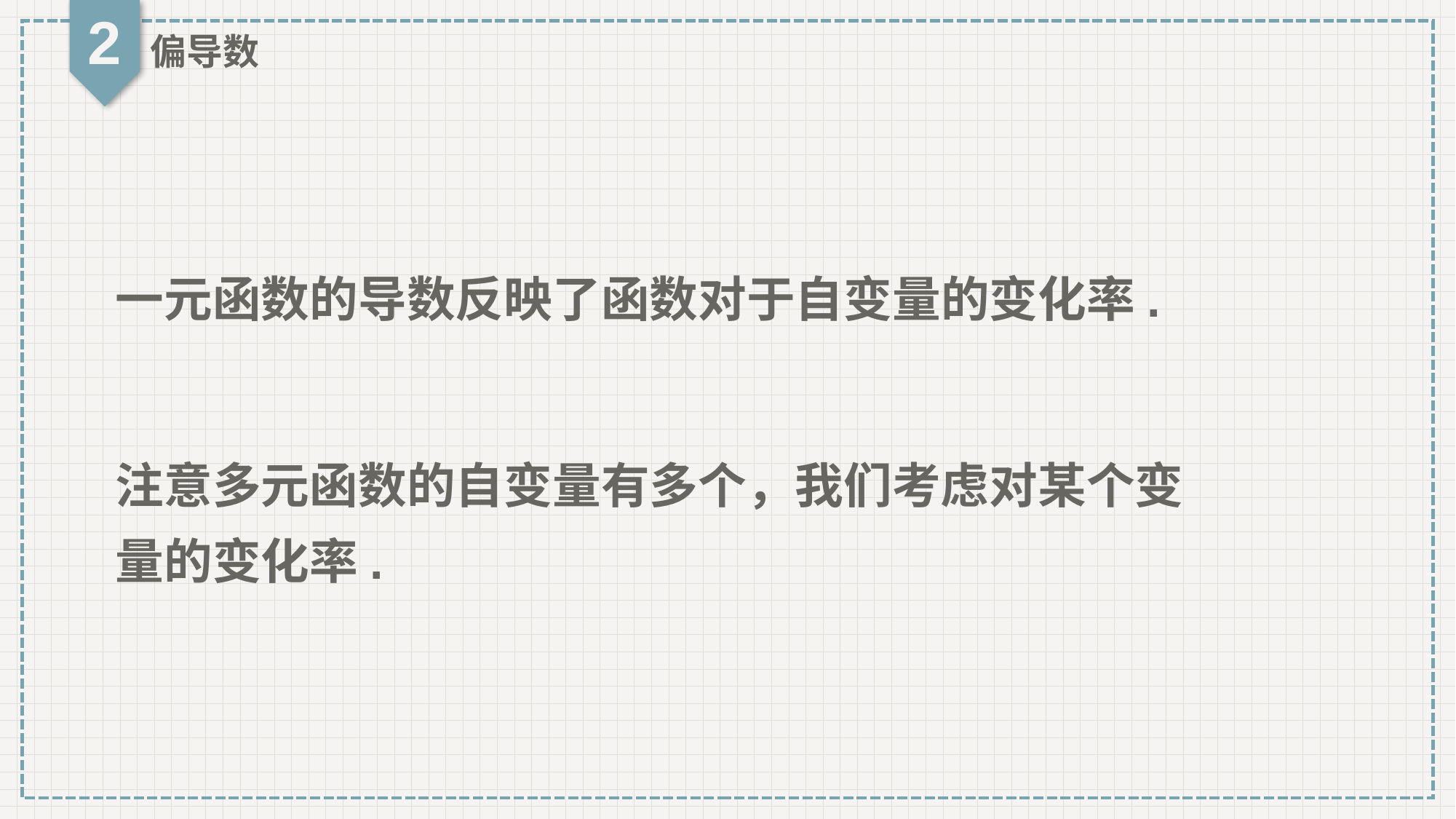

2
偏导数
一元函数的导数反映了函数对于自变量的变化率.
注意多元函数的自变量有多个，我们考虑对某个变量的变化率.